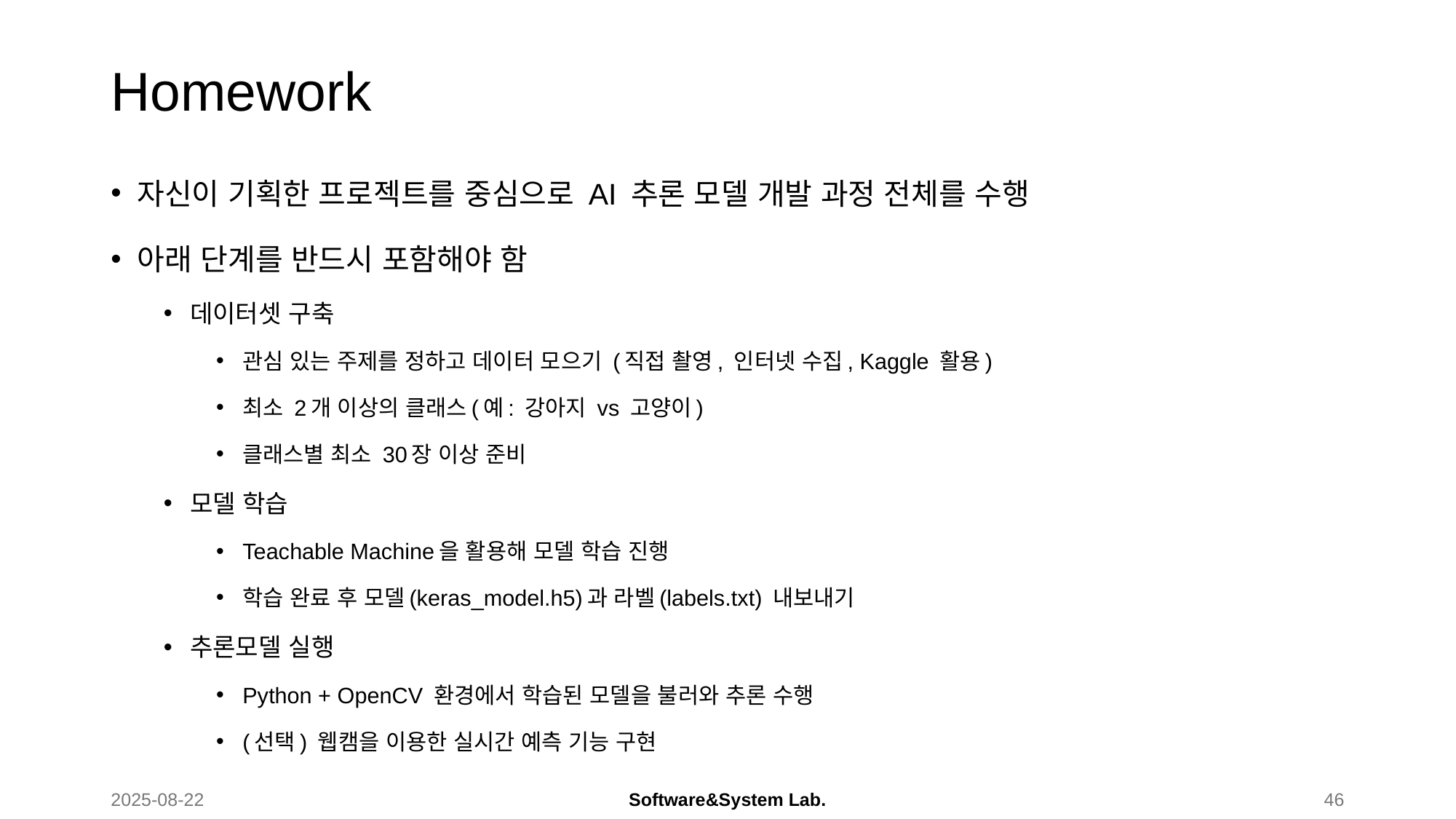

# Homework
자신이 기획한 프로젝트를 중심으로 AI 추론 모델 개발 과정 전체를 수행
아래 단계를 반드시 포함해야 함
데이터셋 구축
관심 있는 주제를 정하고 데이터 모으기 (직접 촬영, 인터넷 수집, Kaggle 활용)
최소 2개 이상의 클래스(예: 강아지 vs 고양이)
클래스별 최소 30장 이상 준비
모델 학습
Teachable Machine을 활용해 모델 학습 진행
학습 완료 후 모델(keras_model.h5)과 라벨(labels.txt) 내보내기
추론모델 실행
Python + OpenCV 환경에서 학습된 모델을 불러와 추론 수행
(선택) 웹캠을 이용한 실시간 예측 기능 구현
2025-08-22
Software&System Lab.
46